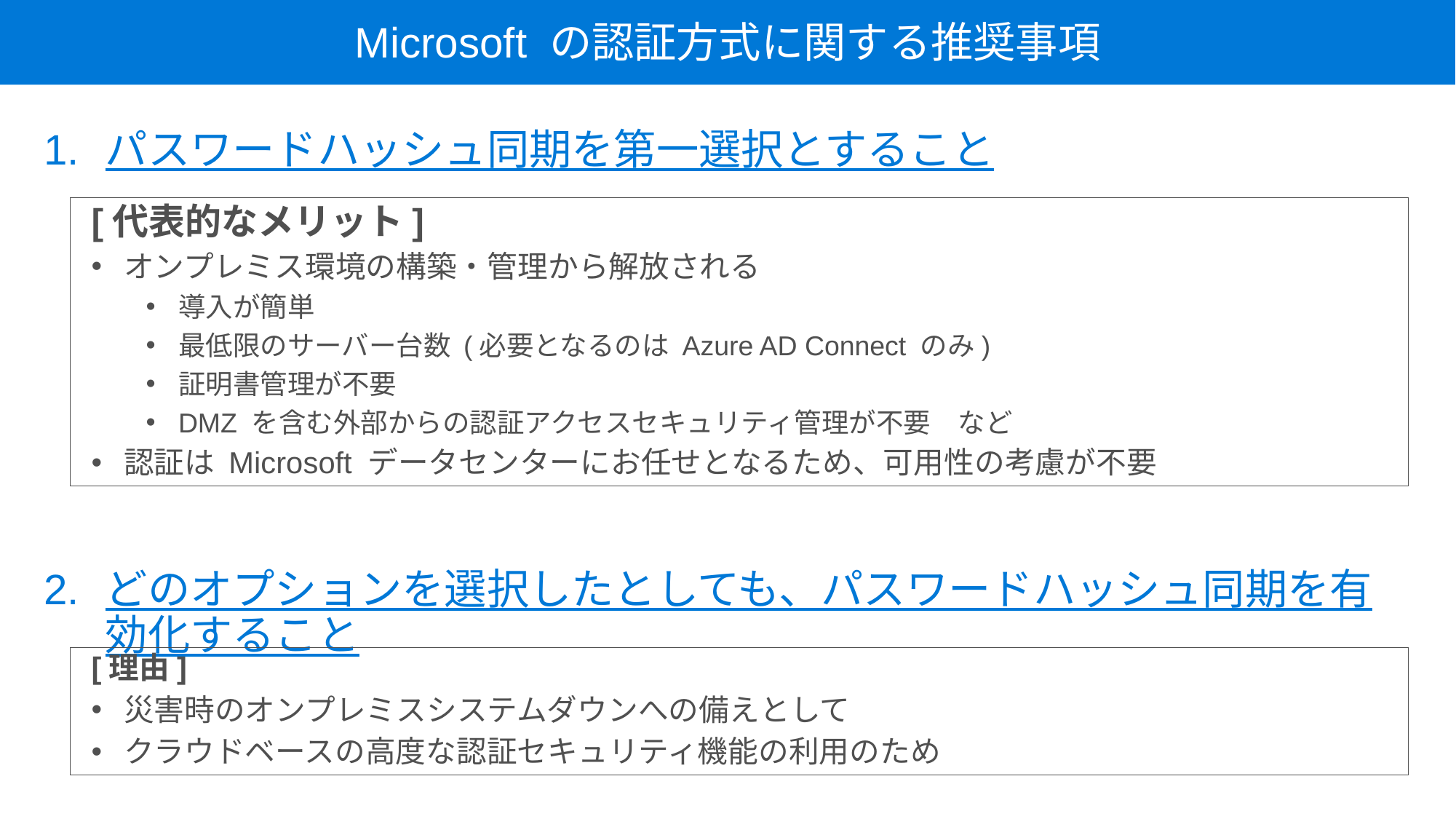

Microsoft の認証方式に関する推奨事項
パスワードハッシュ同期を第一選択とすること

どのオプションを選択したとしても、パスワードハッシュ同期を有効化すること

[代表的なメリット]
オンプレミス環境の構築・管理から解放される
導入が簡単
最低限のサーバー台数 (必要となるのは Azure AD Connect のみ)
証明書管理が不要
DMZ を含む外部からの認証アクセスセキュリティ管理が不要　など
認証は Microsoft データセンターにお任せとなるため、可用性の考慮が不要
[理由]
災害時のオンプレミスシステムダウンへの備えとして
クラウドベースの高度な認証セキュリティ機能の利用のため